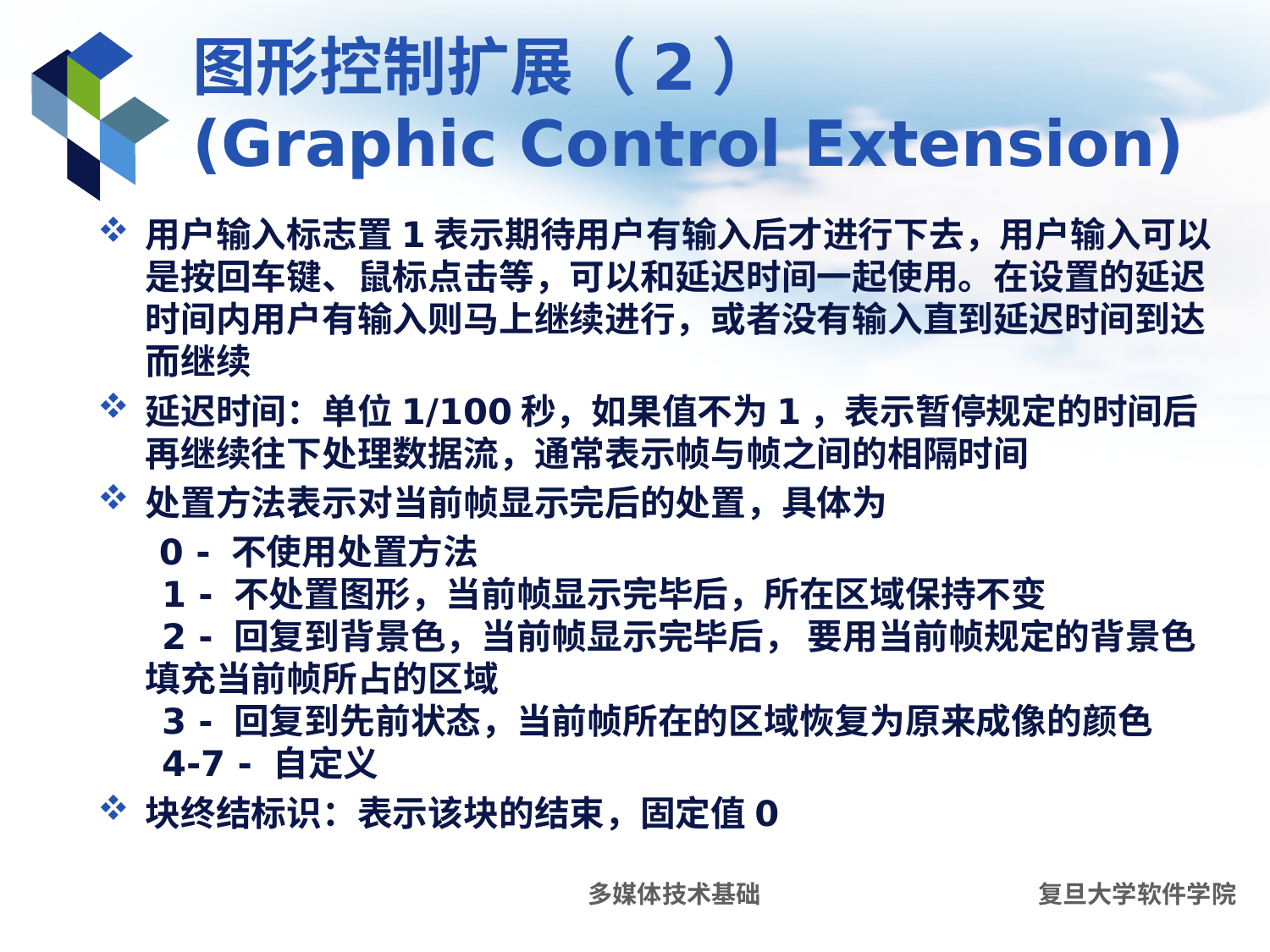

# 图形控制扩展（2） (Graphic Control Extension)
用户输入标志置1表示期待用户有输入后才进行下去，用户输入可以是按回车键、鼠标点击等，可以和延迟时间一起使用。在设置的延迟时间内用户有输入则马上继续进行，或者没有输入直到延迟时间到达而继续
延迟时间：单位1/100秒，如果值不为1，表示暂停规定的时间后再继续往下处理数据流，通常表示帧与帧之间的相隔时间
处置方法表示对当前帧显示完后的处置，具体为
     0 - 不使用处置方法
 1 - 不处置图形，当前帧显示完毕后，所在区域保持不变
 2 - 回复到背景色，当前帧显示完毕后， 要用当前帧规定的背景色填充当前帧所占的区域
 3 - 回复到先前状态，当前帧所在的区域恢复为原来成像的颜色
 4-7 - 自定义
块终结标识：表示该块的结束，固定值0
多媒体技术基础